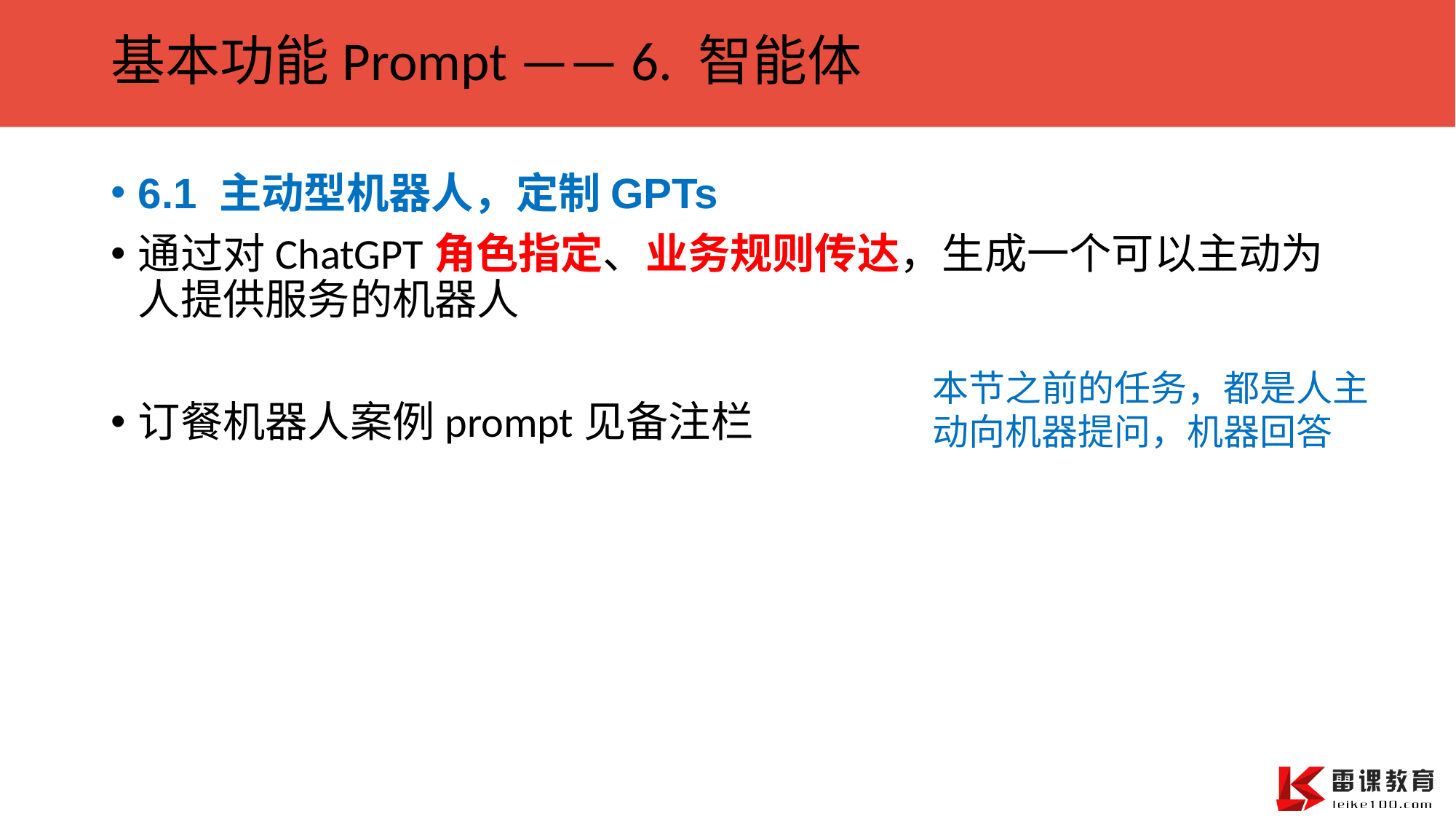

# 基本功能Prompt —— 6. 智能体
6.1 主动型机器人，定制GPTs
通过对ChatGPT角色指定、业务规则传达，生成一个可以主动为人提供服务的机器人

订餐机器人案例prompt见备注栏
本节之前的任务，都是人主动向机器提问，机器回答